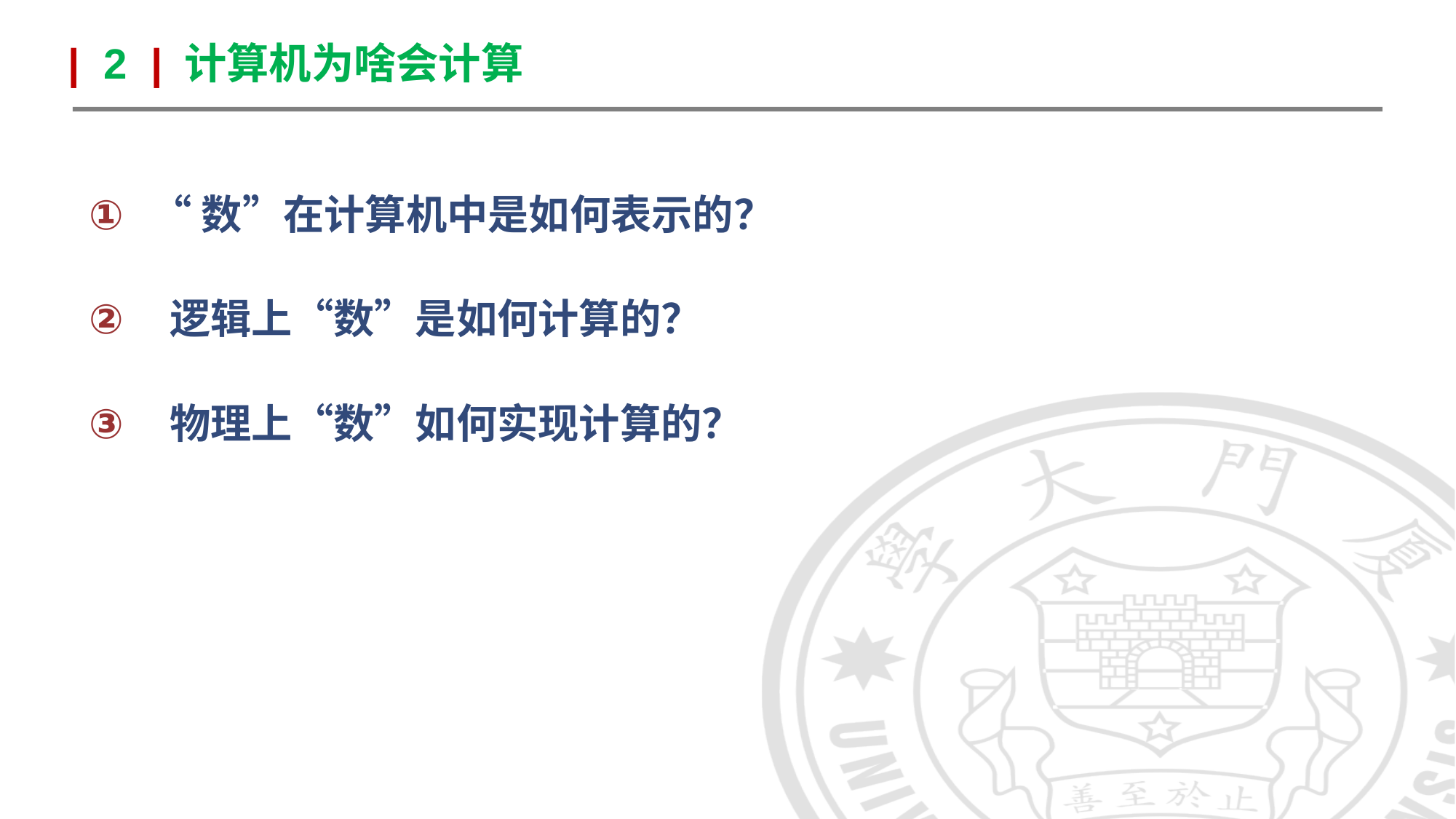

|  2  | 计算机为啥会计算
“数”在计算机中是如何表示的？
 逻辑上“数”是如何计算的？
 物理上“数”如何实现计算的？